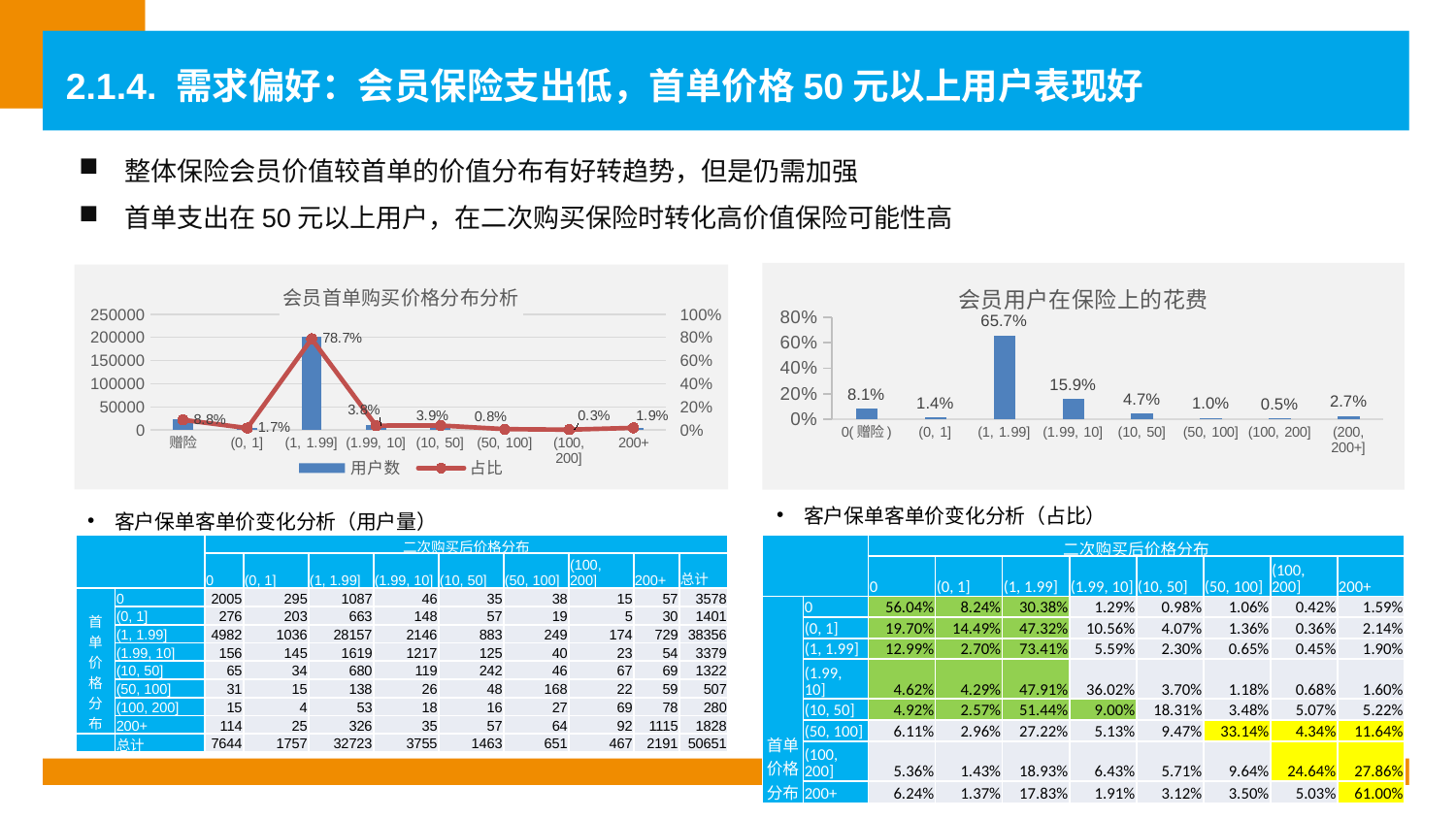

2.1.4. 需求偏好：会员保险支出低，首单价格50元以上用户表现好
整体保险会员价值较首单的价值分布有好转趋势，但是仍需加强
首单支出在50元以上用户，在二次购买保险时转化高价值保险可能性高

### Chart: 会员用户在保险上的花费

| Category | 占比 |
|---|---|
| 0(赠险) | 0.08106986052960367 |
| (0, 1] | 0.013790375328505461 |
| (1, 1.99] | 0.6565135142544933 |
| (1.99, 10] | 0.15872443923970814 |
| (10, 50] | 0.046897459296655605 |
| (50, 100] | 0.010320261002729876 |
| (100, 200] | 0.005279587032895587 |
| (200, 200+] | 0.027404503315408325 |

### Chart: 会员首单购买价格分布分析

| Category | 用户数 | 占比 |
|---|---|---|
| 赠险 | 22444.0 | 0.08790434077619329 |
| (0, 1] | 4395.0 | 0.017213490363187024 |
| (1, 1.99] | 200955.0 | 0.7870618784833329 |
| (1.99, 10] | 9788.0 | 0.03833575510236054 |
| (10, 50] | 10007.0 | 0.03919349216482652 |
| (50, 100] | 2032.0 | 0.007958546625255069 |
| (100, 200] | 814.0 | 0.0031881185792114303 |
| 200+ | 4888.0 | 0.019144377905633257 |
客户保单客单价变化分析（占比）
客户保单客单价变化分析（用户量）
|  |  | 二次购买后价格分布 |  |  |  |  |  |  |  |  |
| --- | --- | --- | --- | --- | --- | --- | --- | --- | --- | --- |
|  |  | 0 | (0, 1] | (1, 1.99] | (1.99, 10] | (10, 50] | (50, 100] | (100, 200] | 200+ | 总计 |
| 首 单 价 格 分 布 | 0 | 2005 | 295 | 1087 | 46 | 35 | 38 | 15 | 57 | 3578 |
|  | (0, 1] | 276 | 203 | 663 | 148 | 57 | 19 | 5 | 30 | 1401 |
|  | (1, 1.99] | 4982 | 1036 | 28157 | 2146 | 883 | 249 | 174 | 729 | 38356 |
|  | (1.99, 10] | 156 | 145 | 1619 | 1217 | 125 | 40 | 23 | 54 | 3379 |
|  | (10, 50] | 65 | 34 | 680 | 119 | 242 | 46 | 67 | 69 | 1322 |
|  | (50, 100] | 31 | 15 | 138 | 26 | 48 | 168 | 22 | 59 | 507 |
|  | (100, 200] | 15 | 4 | 53 | 18 | 16 | 27 | 69 | 78 | 280 |
|  | 200+ | 114 | 25 | 326 | 35 | 57 | 64 | 92 | 1115 | 1828 |
|  | 总计 | 7644 | 1757 | 32723 | 3755 | 1463 | 651 | 467 | 2191 | 50651 |
|  |  | 二次购买后价格分布 |  |  |  |  |  |  |  |
| --- | --- | --- | --- | --- | --- | --- | --- | --- | --- |
|  |  | 0 | (0, 1] | (1, 1.99] | (1.99, 10] | (10, 50] | (50, 100] | (100, 200] | 200+ |
| 首单价格分布 | 0 | 56.04% | 8.24% | 30.38% | 1.29% | 0.98% | 1.06% | 0.42% | 1.59% |
|  | (0, 1] | 19.70% | 14.49% | 47.32% | 10.56% | 4.07% | 1.36% | 0.36% | 2.14% |
|  | (1, 1.99] | 12.99% | 2.70% | 73.41% | 5.59% | 2.30% | 0.65% | 0.45% | 1.90% |
|  | (1.99, 10] | 4.62% | 4.29% | 47.91% | 36.02% | 3.70% | 1.18% | 0.68% | 1.60% |
|  | (10, 50] | 4.92% | 2.57% | 51.44% | 9.00% | 18.31% | 3.48% | 5.07% | 5.22% |
|  | (50, 100] | 6.11% | 2.96% | 27.22% | 5.13% | 9.47% | 33.14% | 4.34% | 11.64% |
|  | (100, 200] | 5.36% | 1.43% | 18.93% | 6.43% | 5.71% | 9.64% | 24.64% | 27.86% |
|  | 200+ | 6.24% | 1.37% | 17.83% | 1.91% | 3.12% | 3.50% | 5.03% | 61.00% |